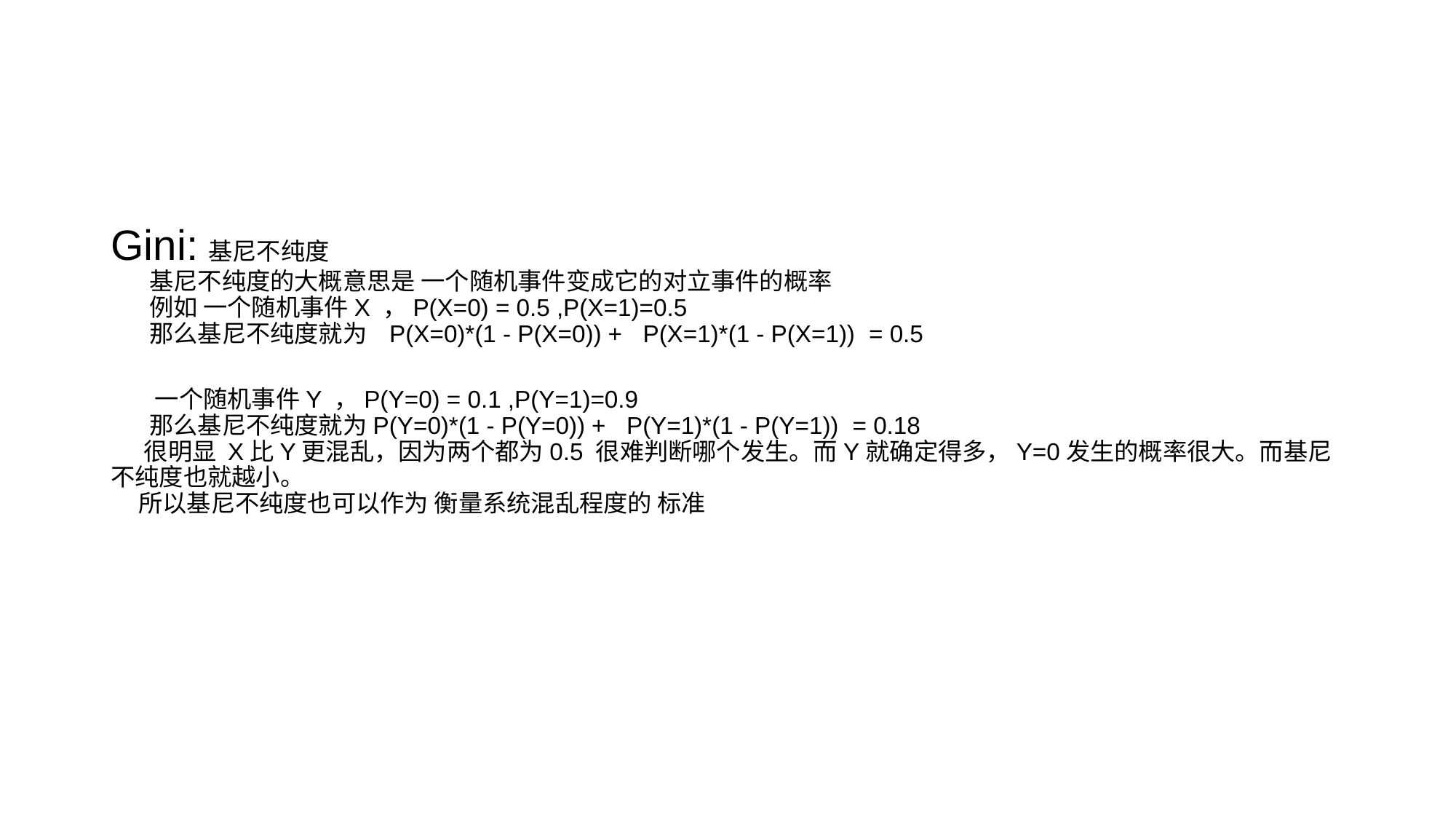

#
Gini:基尼不纯度
      基尼不纯度的大概意思是 一个随机事件变成它的对立事件的概率
      例如 一个随机事件X ，P(X=0) = 0.5 ,P(X=1)=0.5
      那么基尼不纯度就为   P(X=0)*(1 - P(X=0)) +   P(X=1)*(1 - P(X=1))  = 0.5

       一个随机事件Y ，P(Y=0) = 0.1 ,P(Y=1)=0.9
      那么基尼不纯度就为P(Y=0)*(1 - P(Y=0)) +   P(Y=1)*(1 - P(Y=1))  = 0.18
     很明显 X比Y更混乱，因为两个都为0.5 很难判断哪个发生。而Y就确定得多，Y=0发生的概率很大。而基尼不纯度也就越小。
    所以基尼不纯度也可以作为 衡量系统混乱程度的 标准